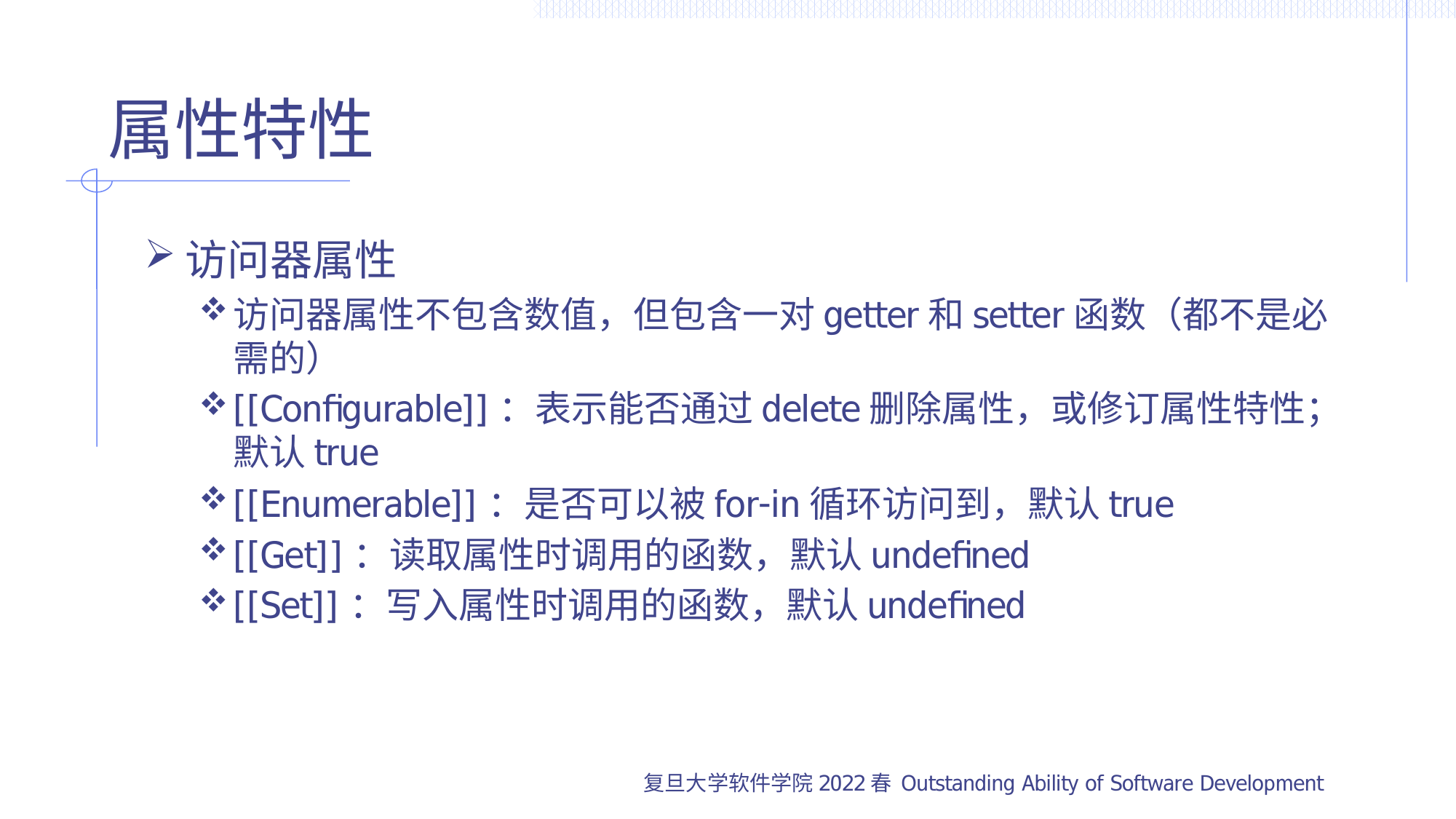

# 属性特性
访问器属性
访问器属性不包含数值，但包含一对getter和setter函数（都不是必需的）
[[Configurable]]：表示能否通过delete删除属性，或修订属性特性；默认true
[[Enumerable]]：是否可以被for-in循环访问到，默认true
[[Get]]：读取属性时调用的函数，默认undefined
[[Set]]：写入属性时调用的函数，默认undefined